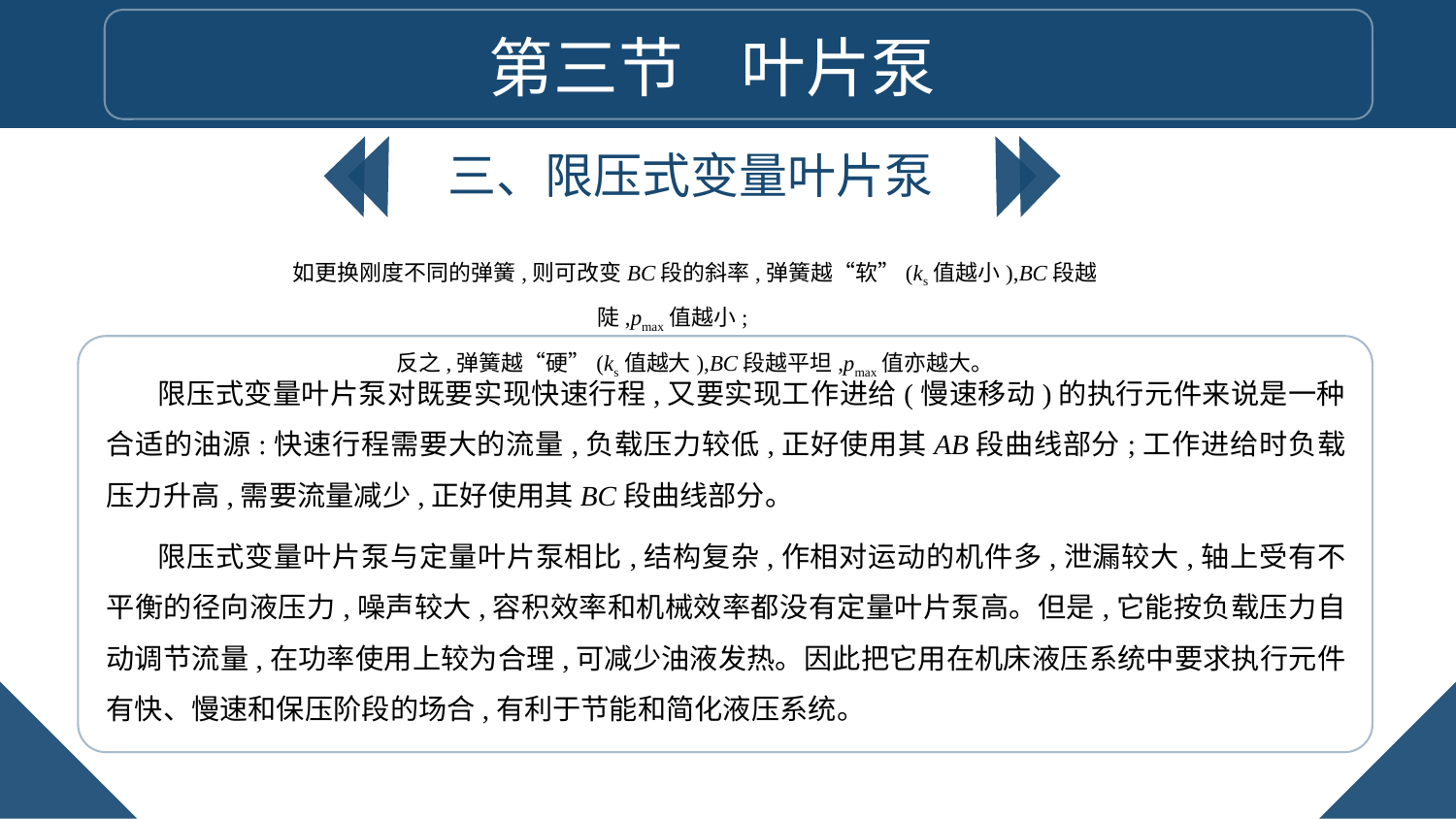

第三节    叶片泵
三、限压式变量叶片泵

如更换刚度不同的弹簧,则可改变BC段的斜率,弹簧越“软”(ks值越小),BC段越陡,pmax值越小;
反之,弹簧越“硬”(ks值越大),BC段越平坦,pmax值亦越大。

限压式变量叶片泵对既要实现快速行程,又要实现工作进给(慢速移动)的执行元件来说是一种合适的油源:快速行程需要大的流量,负载压力较低,正好使用其AB段曲线部分;工作进给时负载压力升高,需要流量减少,正好使用其BC段曲线部分。
限压式变量叶片泵与定量叶片泵相比,结构复杂,作相对运动的机件多,泄漏较大,轴上受有不平衡的径向液压力,噪声较大,容积效率和机械效率都没有定量叶片泵高。但是,它能按负载压力自动调节流量,在功率使用上较为合理,可减少油液发热。因此把它用在机床液压系统中要求执行元件有快、慢速和保压阶段的场合,有利于节能和简化液压系统。